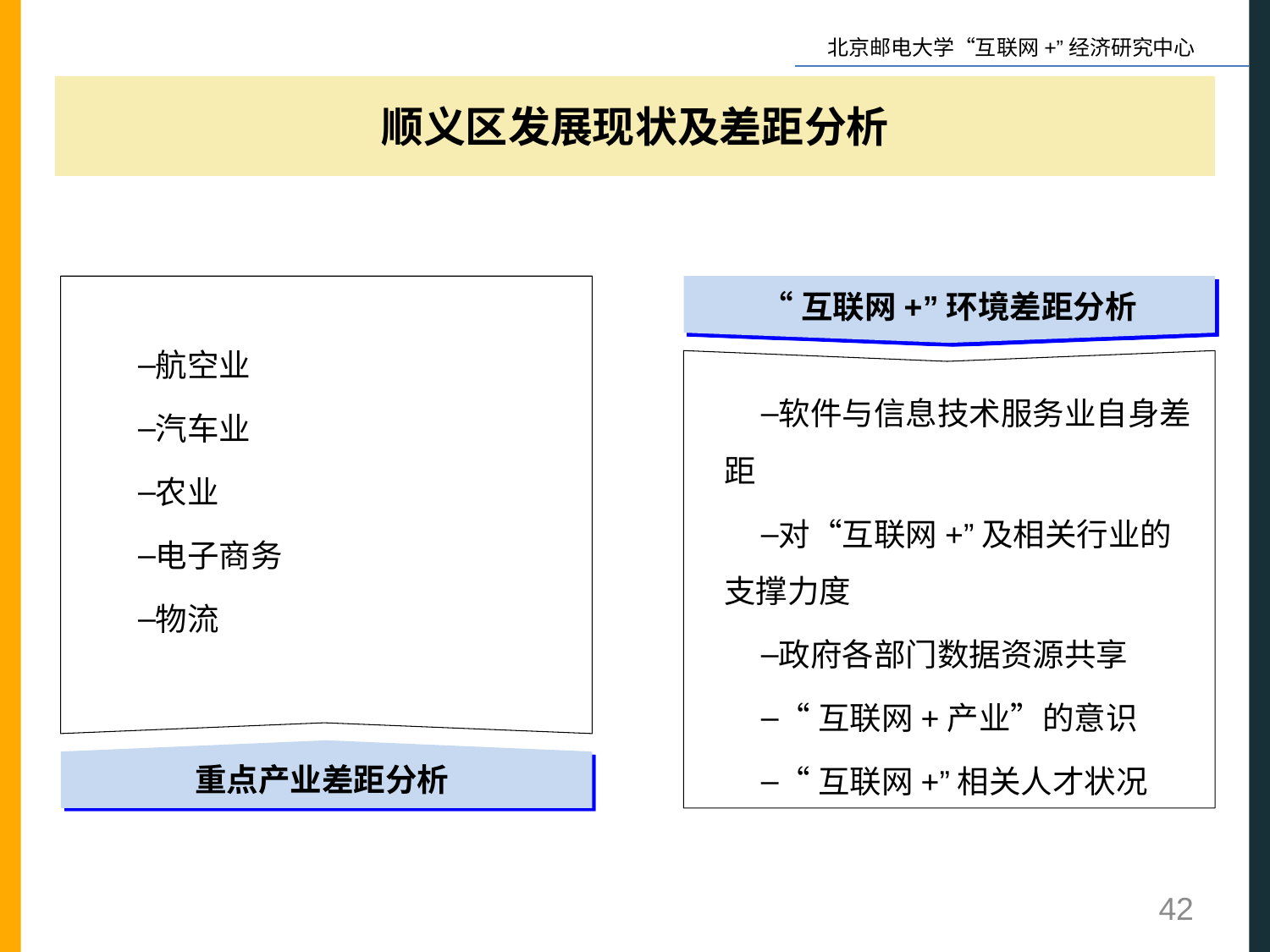

顺义区发展现状及差距分析

“互联网+”环境差距分析
航空业
汽车业
农业
电子商务
物流

软件与信息技术服务业自身差距
对“互联网+”及相关行业的支撑力度
政府各部门数据资源共享
“互联网+产业”的意识
“互联网+”相关人才状况

重点产业差距分析
42